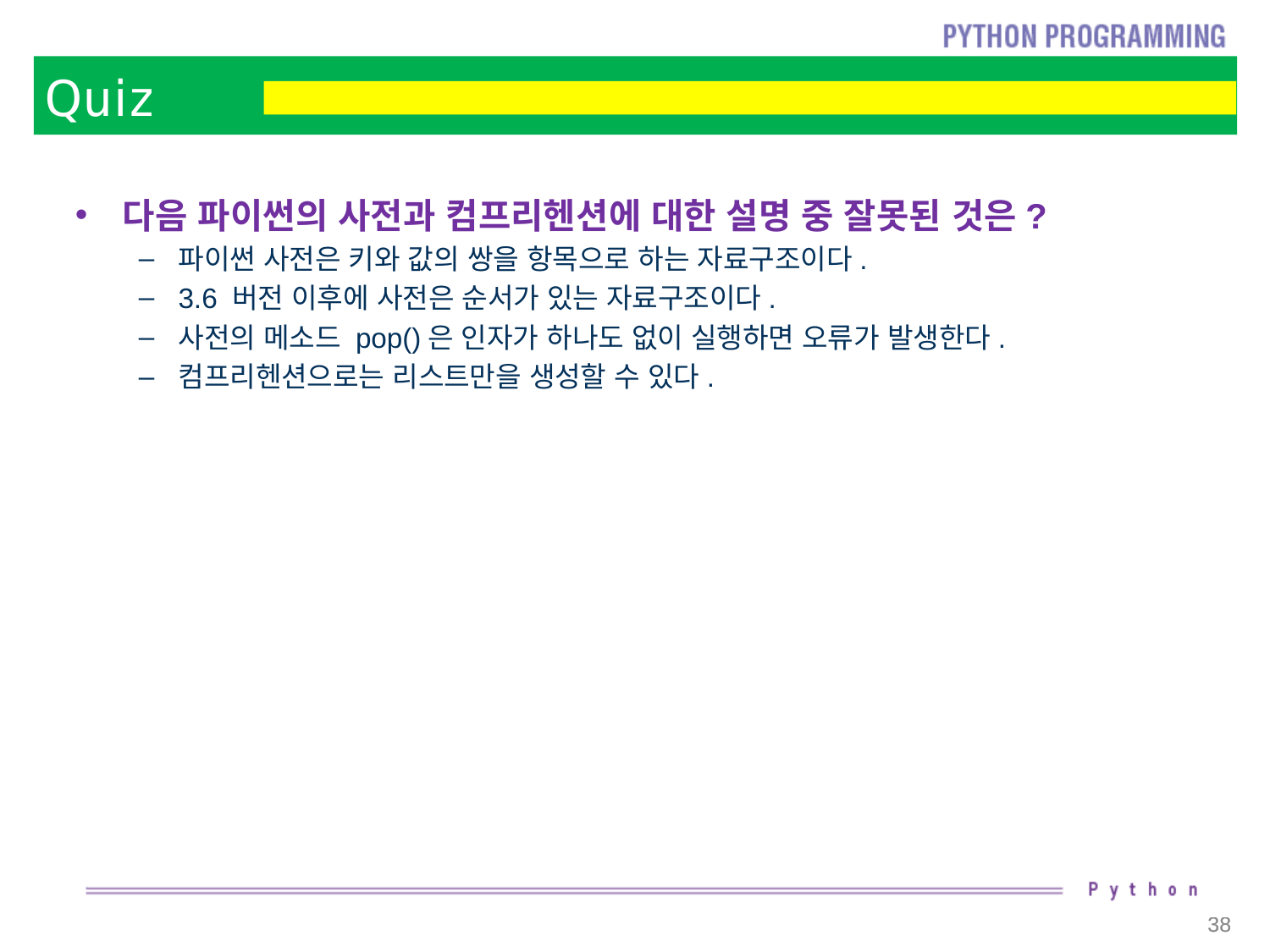

# Quiz

다음 파이썬의 사전과 컴프리헨션에 대한 설명 중 잘못된 것은?
파이썬 사전은 키와 값의 쌍을 항목으로 하는 자료구조이다.
3.6 버전 이후에 사전은 순서가 있는 자료구조이다.
사전의 메소드 pop()은 인자가 하나도 없이 실행하면 오류가 발생한다.
컴프리헨션으로는 리스트만을 생성할 수 있다.

38